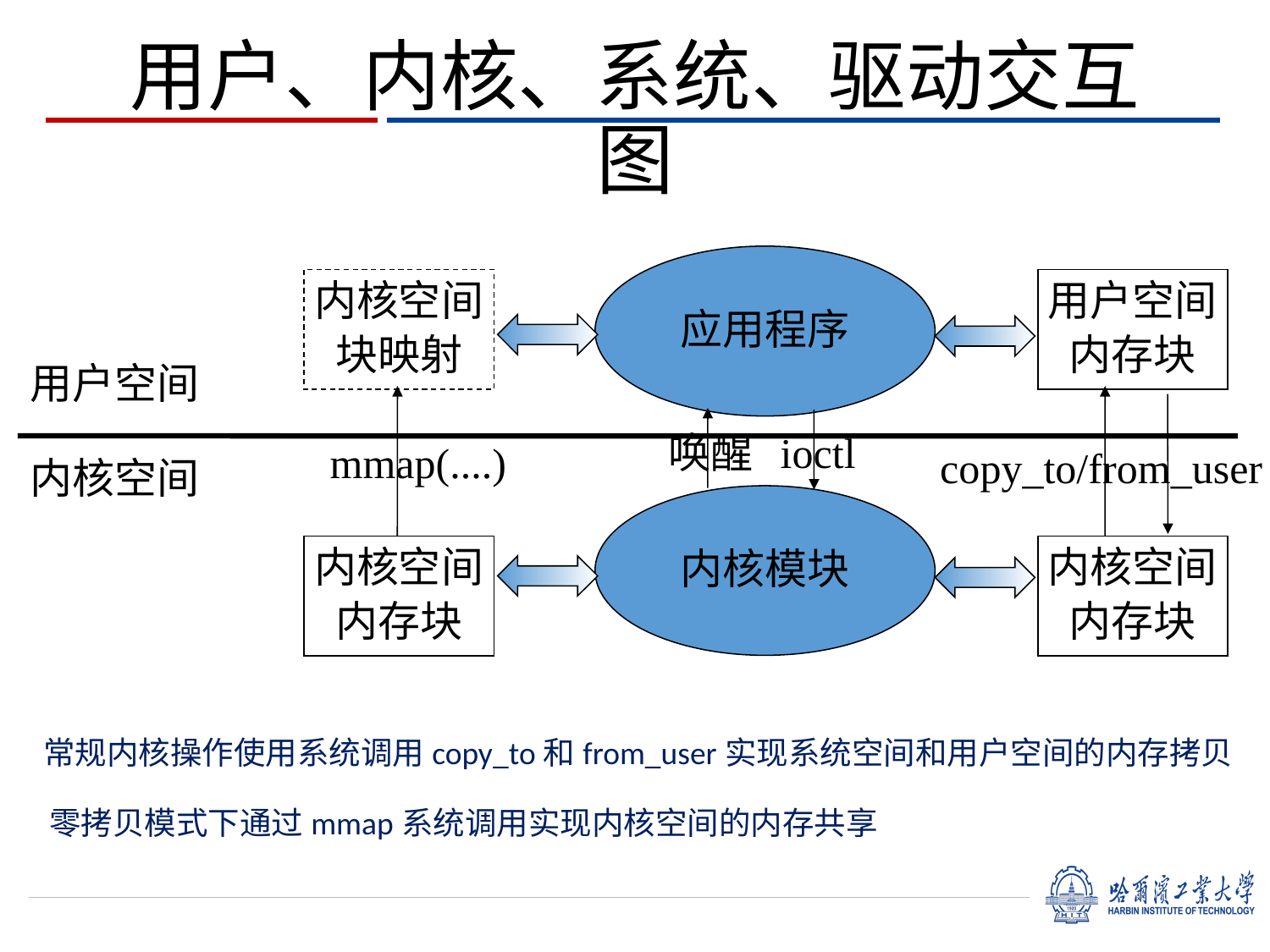

# 用户、内核、系统、驱动交互图
应用程序
内核空间
块映射
用户空间
内存块

用户空间

ioctl
唤醒

mmap(....)
copy_to/from_user
内核空间
内核模块
内核空间
内存块
内核空间
内存块

常规内核操作使用系统调用copy_to和from_user实现系统空间和用户空间的内存拷贝
零拷贝模式下通过mmap系统调用实现内核空间的内存共享